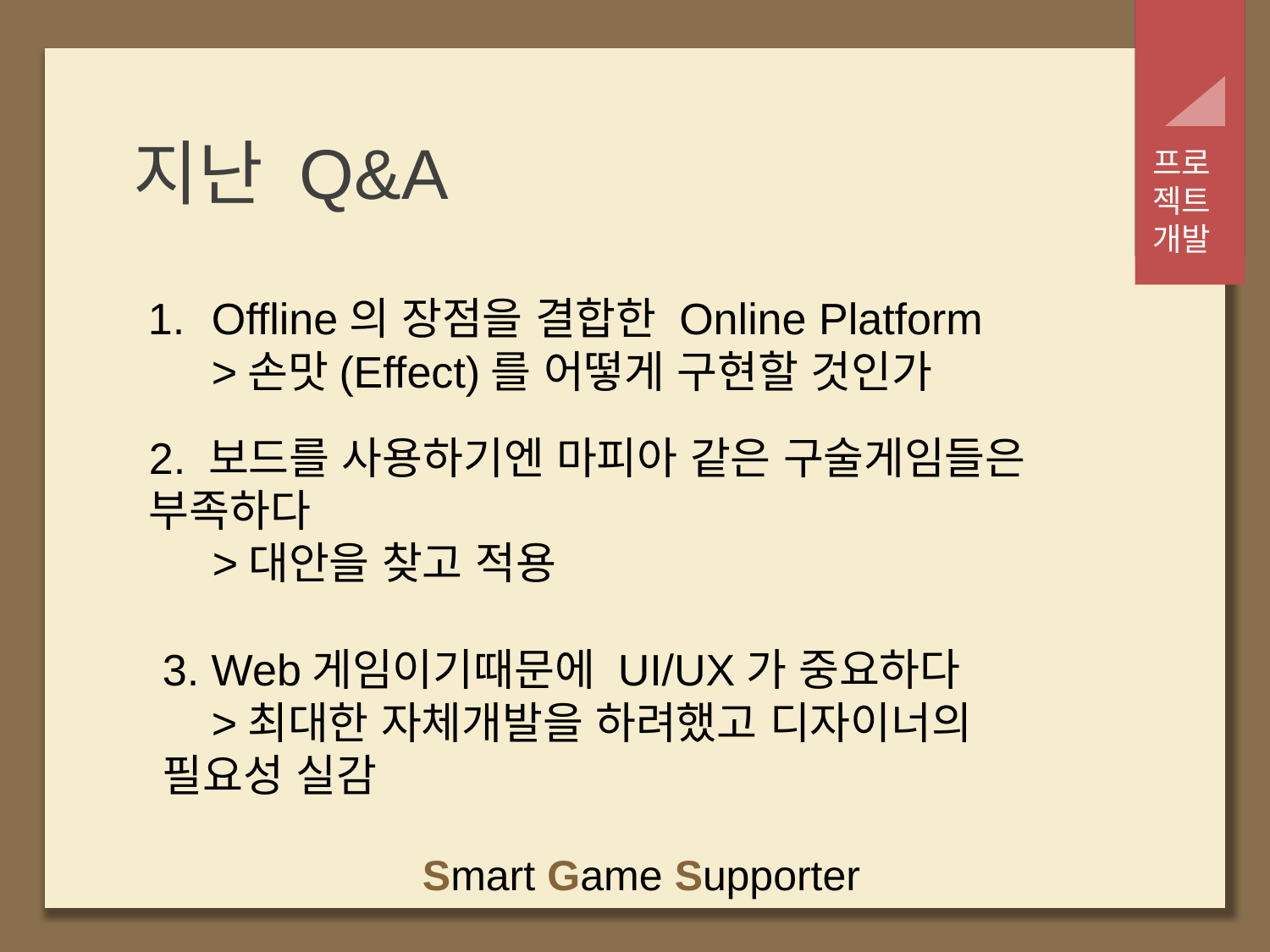

1

프로젝트 주제

지난 Q&A
프로
젝트
개발
Offline의 장점을 결합한 Online Platform
>손맛(Effect)를 어떻게 구현할 것인가
2. 보드를 사용하기엔 마피아 같은 구술게임들은 부족하다
>대안을 찾고 적용
3. Web게임이기때문에 UI/UX가 중요하다
    >최대한 자체개발을 하려했고 디자이너의 필요성 실감
Smart Game Supporter